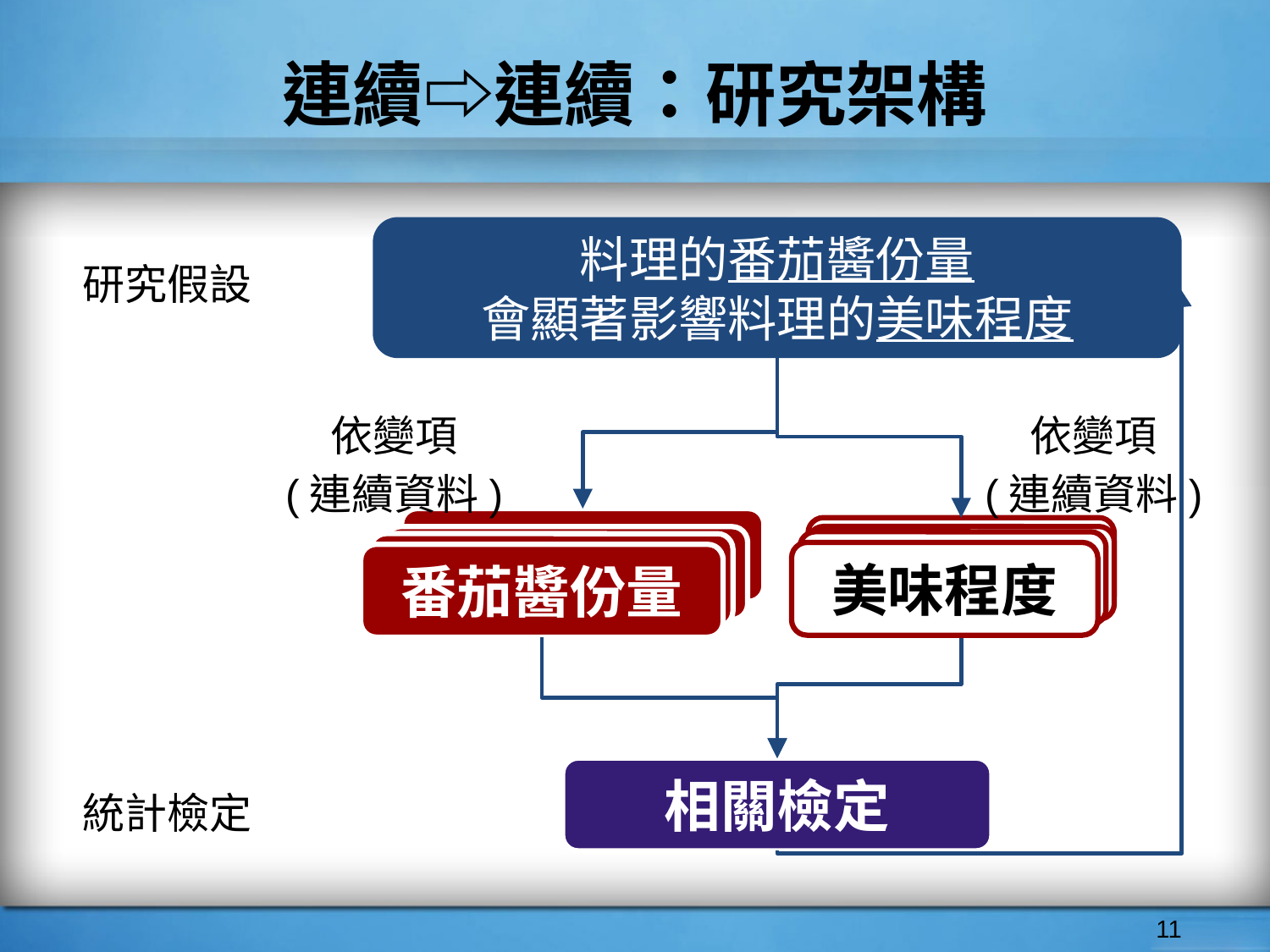

# 連續⇨連續：研究架構
料理的番茄醬份量
會顯著影響料理的美味程度
研究假設
依變項
(連續資料)
依變項
(連續資料)
番茄醬份量
美味程度
美味程度
番茄醬份量
美味程度
番茄醬份量
美味程度
番茄醬份量
相關檢定
統計檢定
11